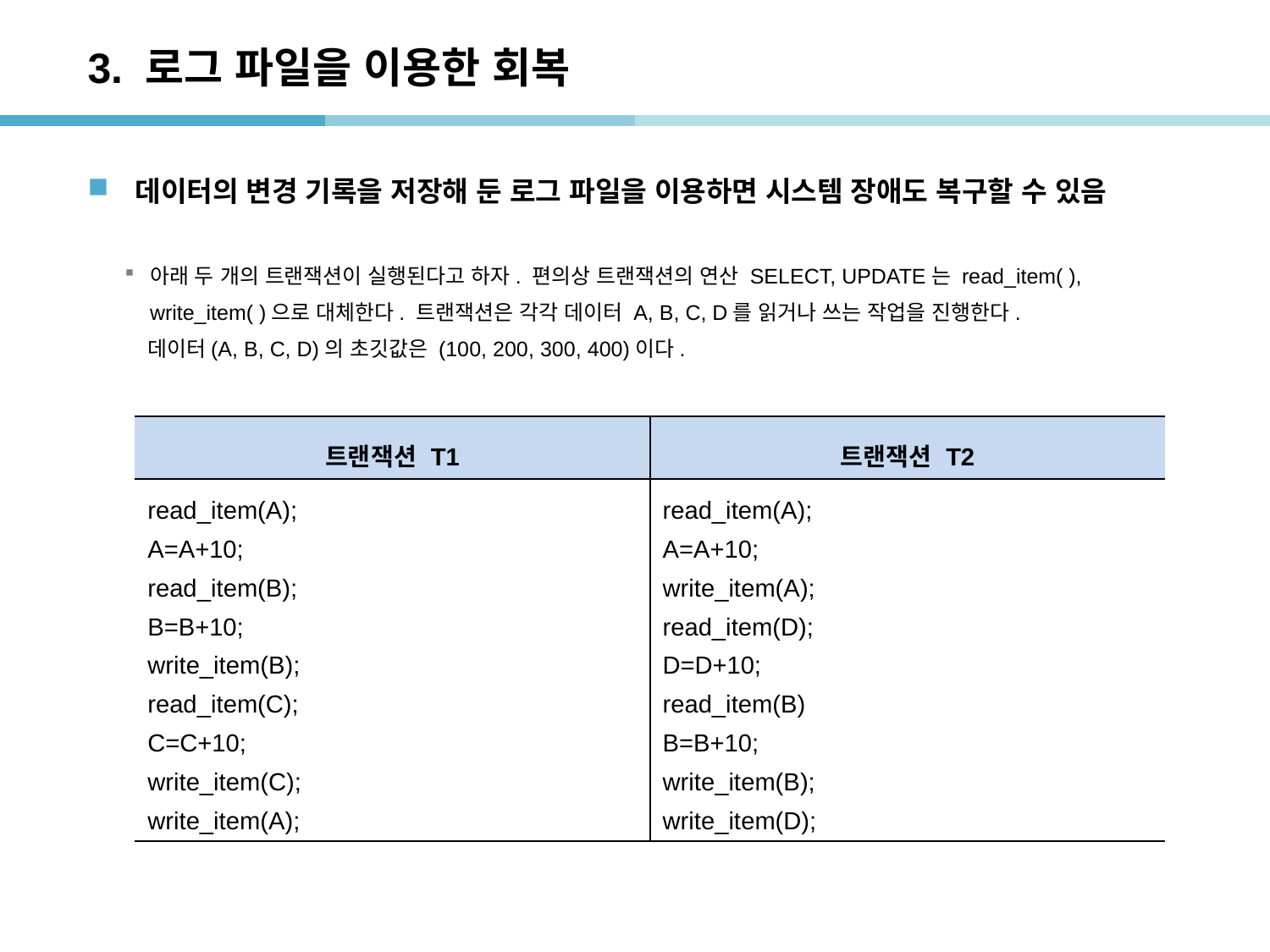

# 3. 로그 파일을 이용한 회복
데이터의 변경 기록을 저장해 둔 로그 파일을 이용하면 시스템 장애도 복구할 수 있음

아래 두 개의 트랜잭션이 실행된다고 하자. 편의상 트랜잭션의 연산 SELECT, UPDATE는 read_item( ),
	write_item( )으로 대체한다. 트랜잭션은 각각 데이터 A, B, C, D를 읽거나 쓰는 작업을 진행한다.
   데이터(A, B, C, D)의 초깃값은 (100, 200, 300, 400)이다.
| 트랜잭션 T1 | 트랜잭션 T2 |
| --- | --- |
| read\_item(A); A=A+10; read\_item(B); B=B+10; write\_item(B); read\_item(C); C=C+10; write\_item(C); write\_item(A); | read\_item(A); A=A+10; write\_item(A); read\_item(D); D=D+10; read\_item(B) B=B+10; write\_item(B); write\_item(D); |